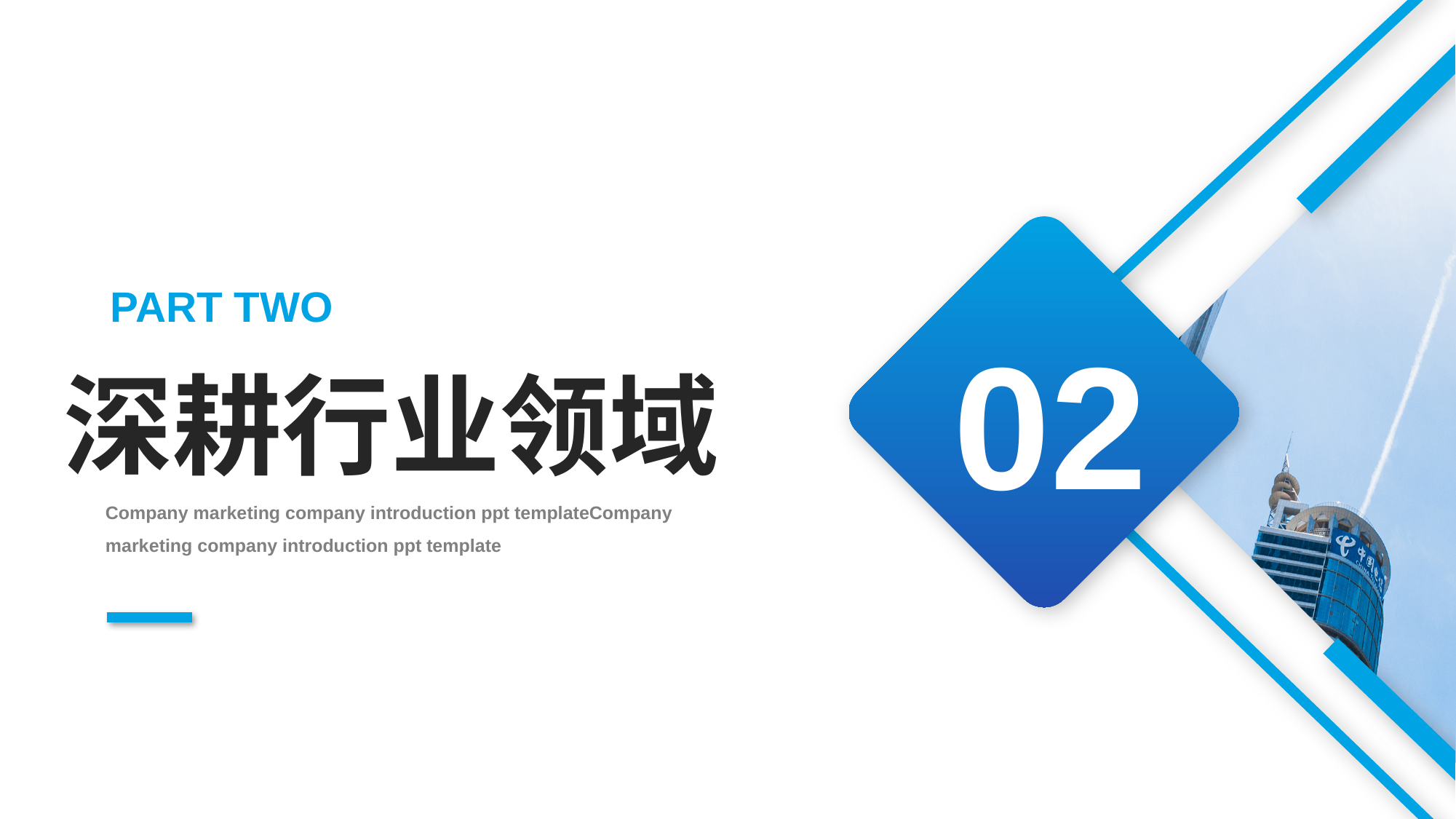

02
PART TWO
深耕行业领域

Company marketing company introduction ppt templateCompany marketing company introduction ppt template